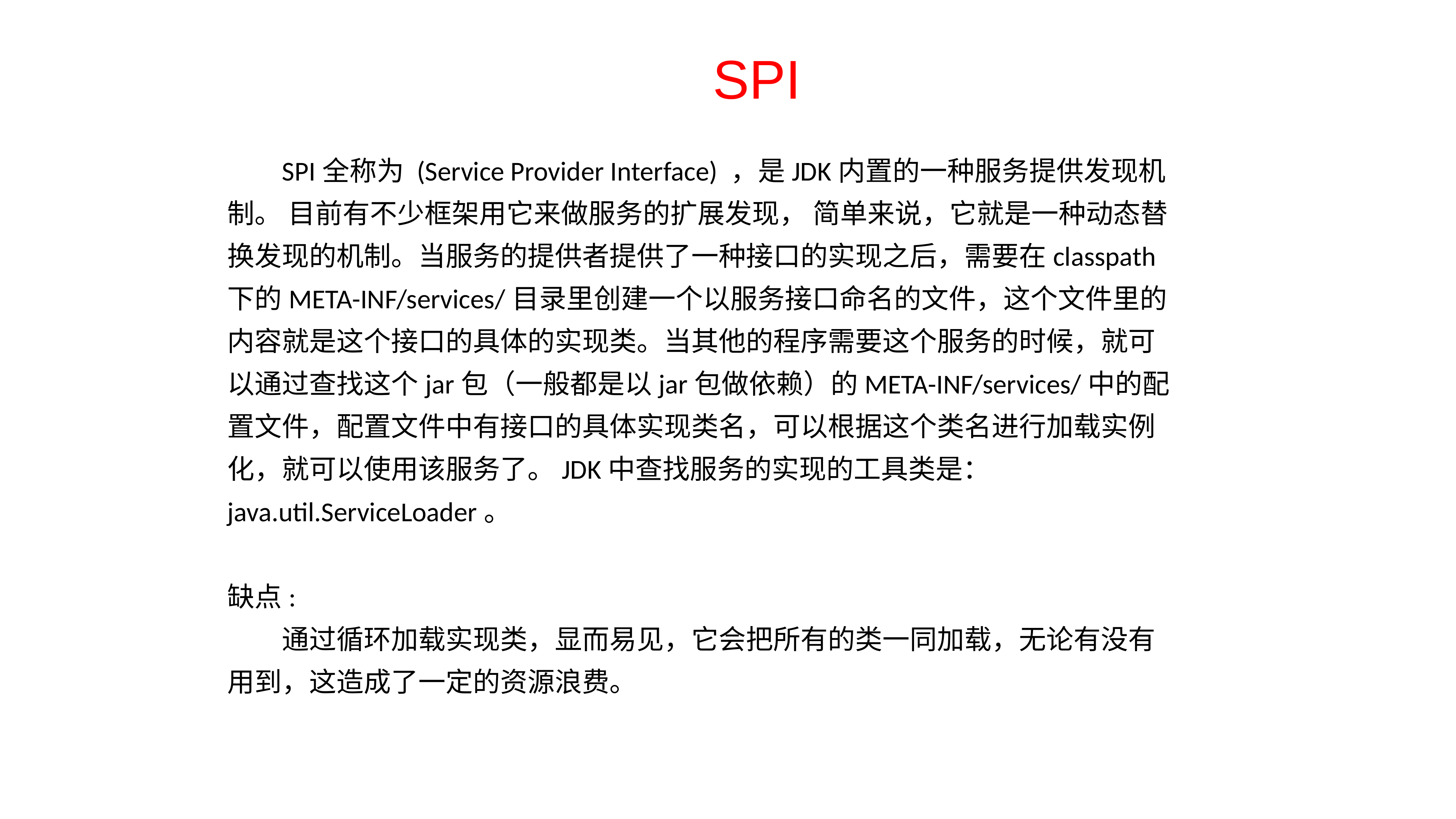

SPI
	SPI全称为 (Service Provider Interface) ，是JDK内置的一种服务提供发现机制。 目前有不少框架用它来做服务的扩展发现， 简单来说，它就是一种动态替换发现的机制。当服务的提供者提供了一种接口的实现之后，需要在classpath下的META-INF/services/目录里创建一个以服务接口命名的文件，这个文件里的内容就是这个接口的具体的实现类。当其他的程序需要这个服务的时候，就可以通过查找这个jar包（一般都是以jar包做依赖）的META-INF/services/中的配置文件，配置文件中有接口的具体实现类名，可以根据这个类名进行加载实例化，就可以使用该服务了。JDK中查找服务的实现的工具类是：java.util.ServiceLoader。

缺点:
	通过循环加载实现类，显而易见，它会把所有的类一同加载，无论有没有用到，这造成了一定的资源浪费。